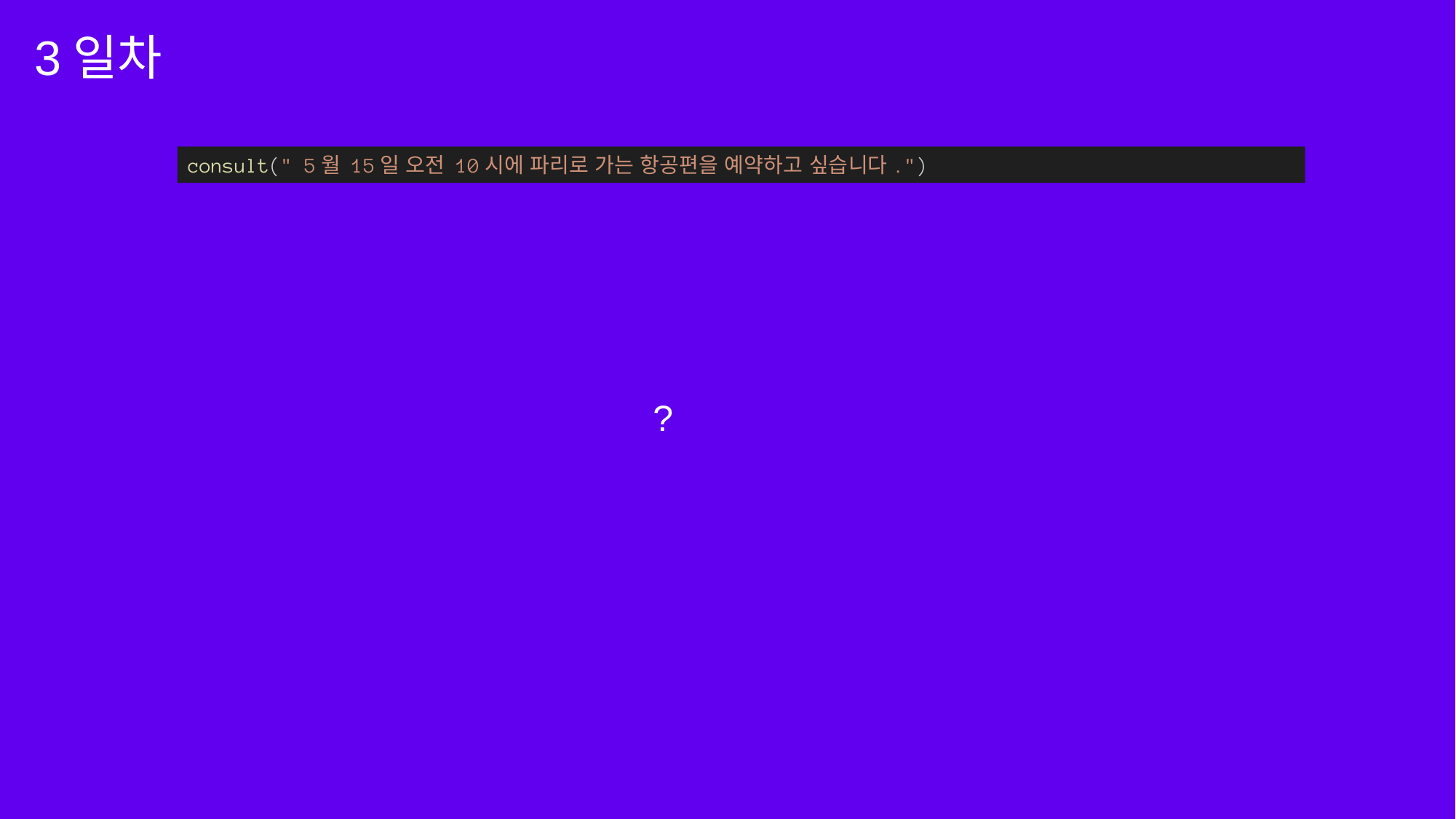

3일차
consult(" 5월 15일 오전 10시에 파리로 가는 항공편을 예약하고 싶습니다.")
?